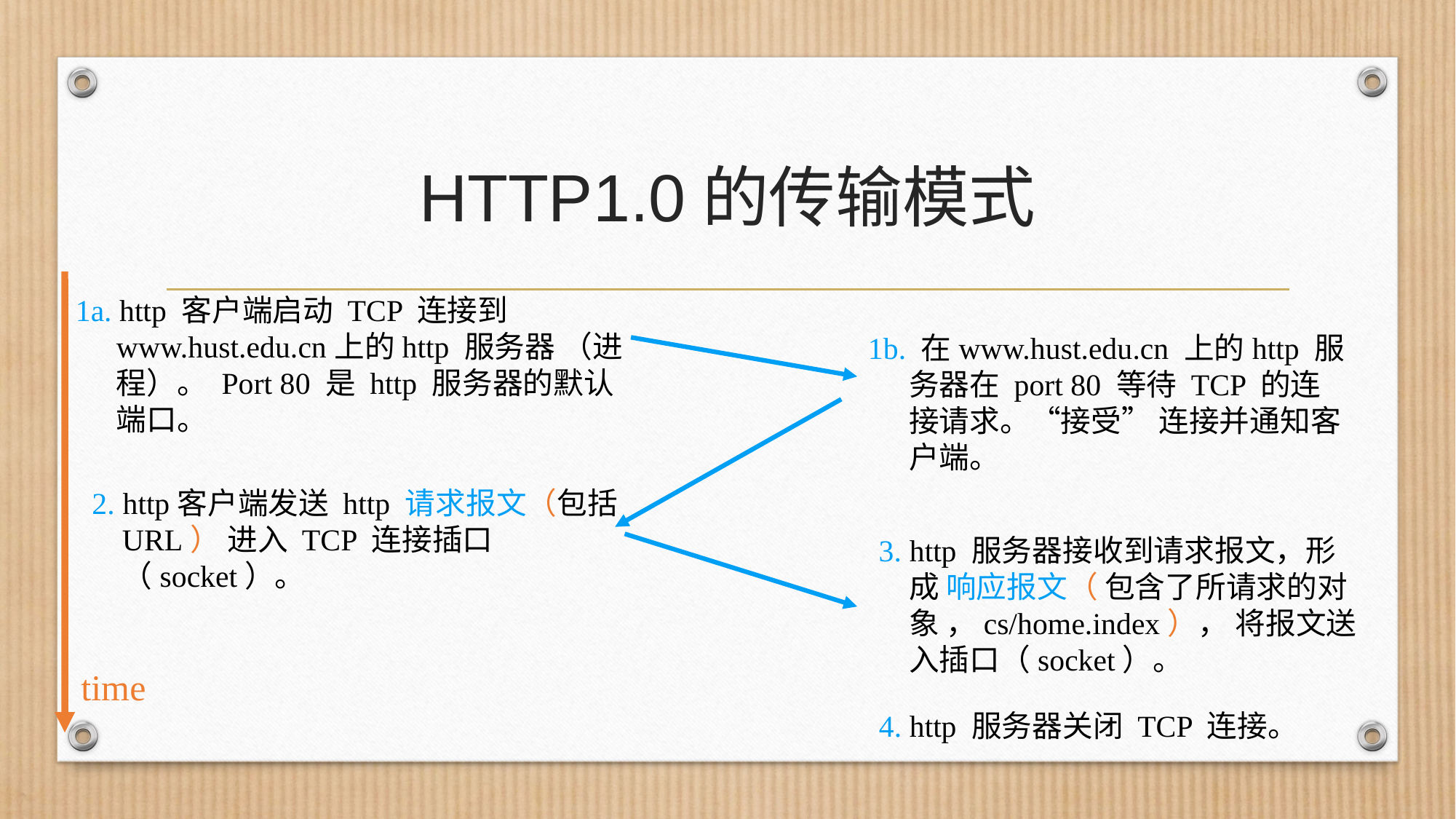

# HTTP1.0的传输模式

1a. http 客户端启动 TCP 连接到www.hust.edu.cn上的http 服务器 （进程）。 Port 80 是 http 服务器的默认端口。
1b. 在www.hust.edu.cn 上的http 服务器在 port 80 等待 TCP 的连接请求。“接受” 连接并通知客户端。

2. http客户端发送 http 请求报文（包括URL） 进入 TCP 连接插口（socket）。
3. http 服务器接收到请求报文，形成 响应报文（ 包含了所请求的对象 ，cs/home.index）， 将报文送入插口（socket）。

time
4. http 服务器关闭 TCP 连接。